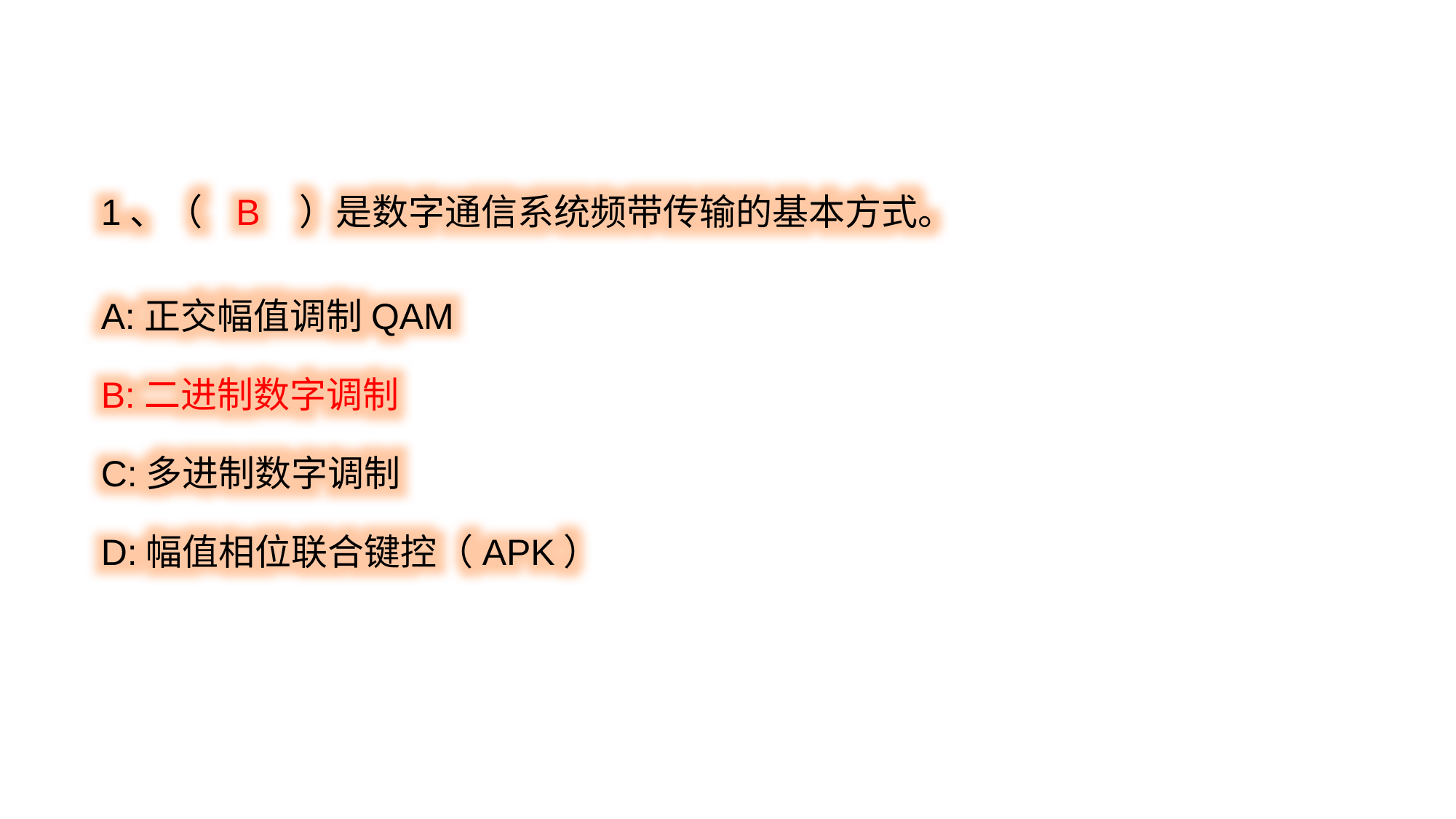

1、（   B   ）是数字通信系统频带传输的基本方式。

A:正交幅值调制QAM

B:二进制数字调制

C:多进制数字调制

D:幅值相位联合键控（APK）